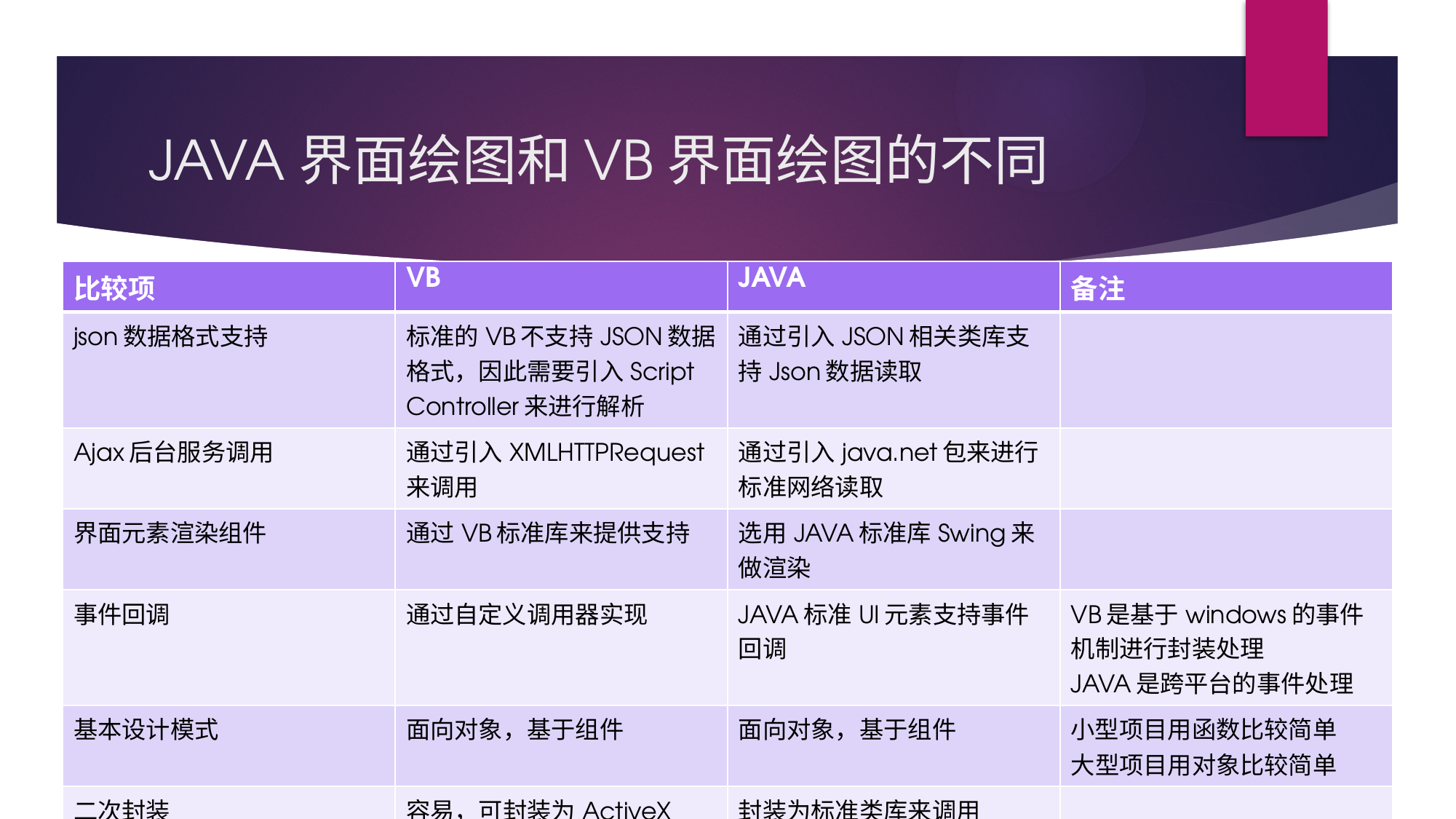

# JAVA界面绘图和VB界面绘图的不同
| 比较项 | VB | JAVA | 备注 |
| --- | --- | --- | --- |
| json数据格式支持 | 标准的VB不支持JSON数据格式，因此需要引入Script Controller来进行解析 | 通过引入JSON相关类库支持Json数据读取 |  |
| Ajax后台服务调用 | 通过引入XMLHTTPRequest来调用 | 通过引入java.net包来进行标准网络读取 |  |
| 界面元素渲染组件 | 通过VB标准库来提供支持 | 选用JAVA标准库Swing来做渲染 |  |
| 事件回调 | 通过自定义调用器实现 | JAVA标准UI元素支持事件回调 | VB是基于windows的事件机制进行封装处理 JAVA是跨平台的事件处理 |
| 基本设计模式 | 面向对象，基于组件 | 面向对象，基于组件 | 小型项目用函数比较简单 大型项目用对象比较简单 |
| 二次封装 | 容易，可封装为ActiveX | 封装为标准类库来调用 |  |